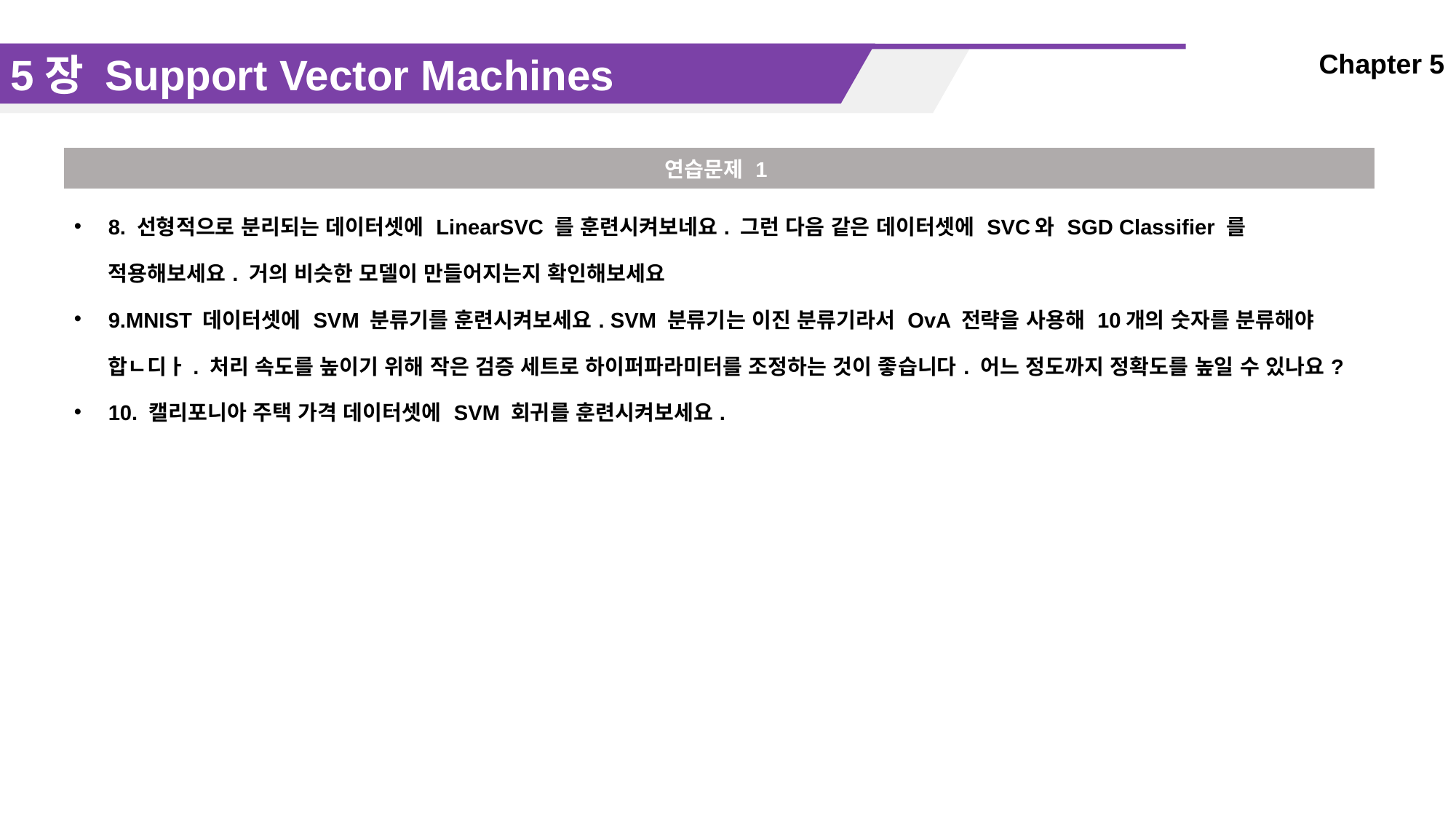

5장 Support Vector Machines
Chapter 5

| 연습문제 1 |
| --- |
| 8. 선형적으로 분리되는 데이터셋에 LinearSVC 를 훈련시켜보네요. 그런 다음 같은 데이터셋에 SVC와 SGD Classifier 를 적용해보세요. 거의 비슷한 모델이 만들어지는지 확인해보세요 9.MNIST 데이터셋에 SVM 분류기를 훈련시켜보세요. SVM 분류기는 이진 분류기라서 OvA 전략을 사용해 10개의 숫자를 분류해야 합ㄴ디ㅏ. 처리 속도를 높이기 위해 작은 검증 세트로 하이퍼파라미터를 조정하는 것이 좋습니다. 어느 정도까지 정확도를 높일 수 있나요? 10. 캘리포니아 주택 가격 데이터셋에 SVM 회귀를 훈련시켜보세요. |